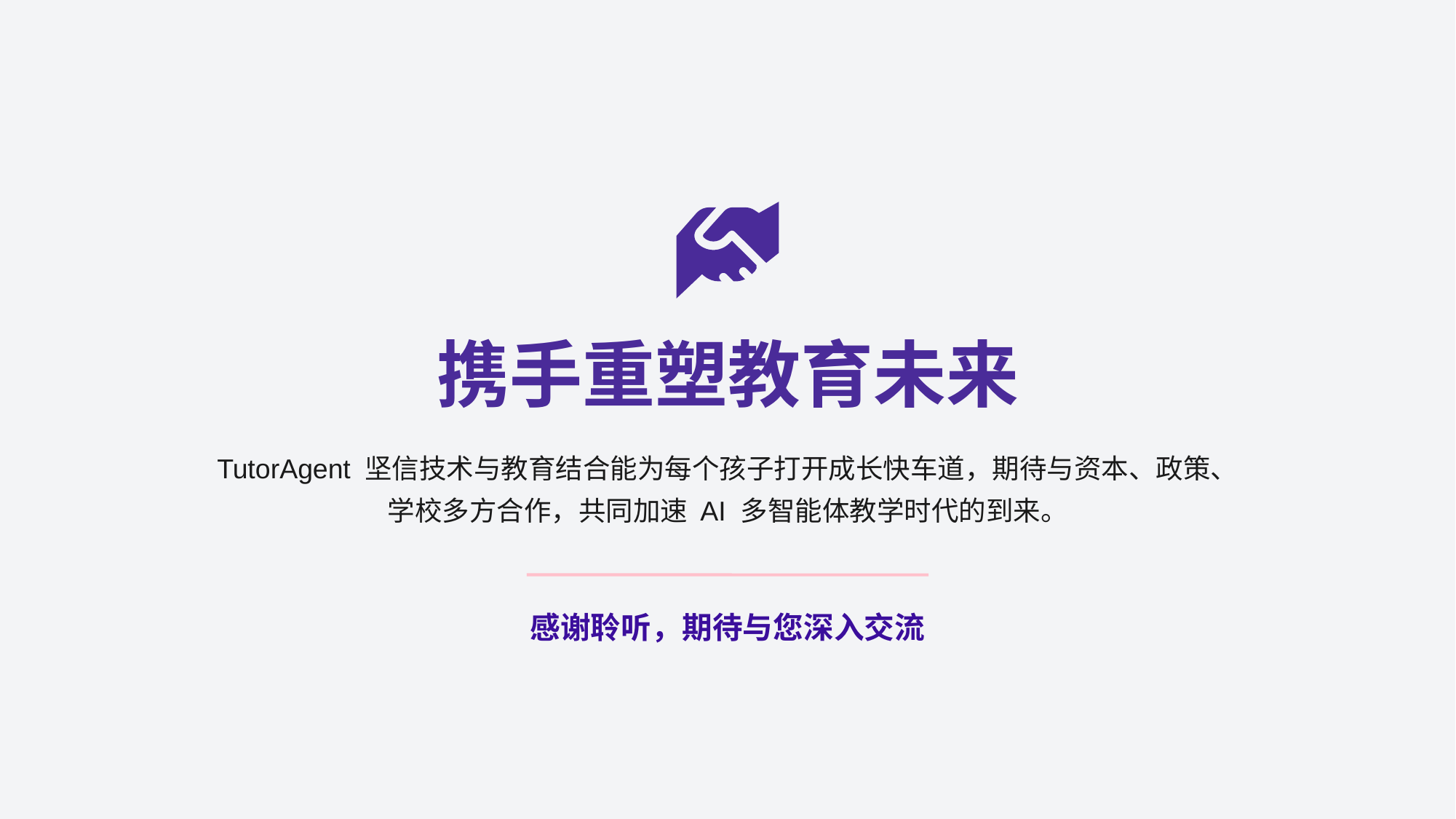

携手重塑教育未来
TutorAgent 坚信技术与教育结合能为每个孩子打开成长快车道，期待与资本、政策、学校多方合作，共同加速 AI 多智能体教学时代的到来。

感谢聆听，期待与您深入交流